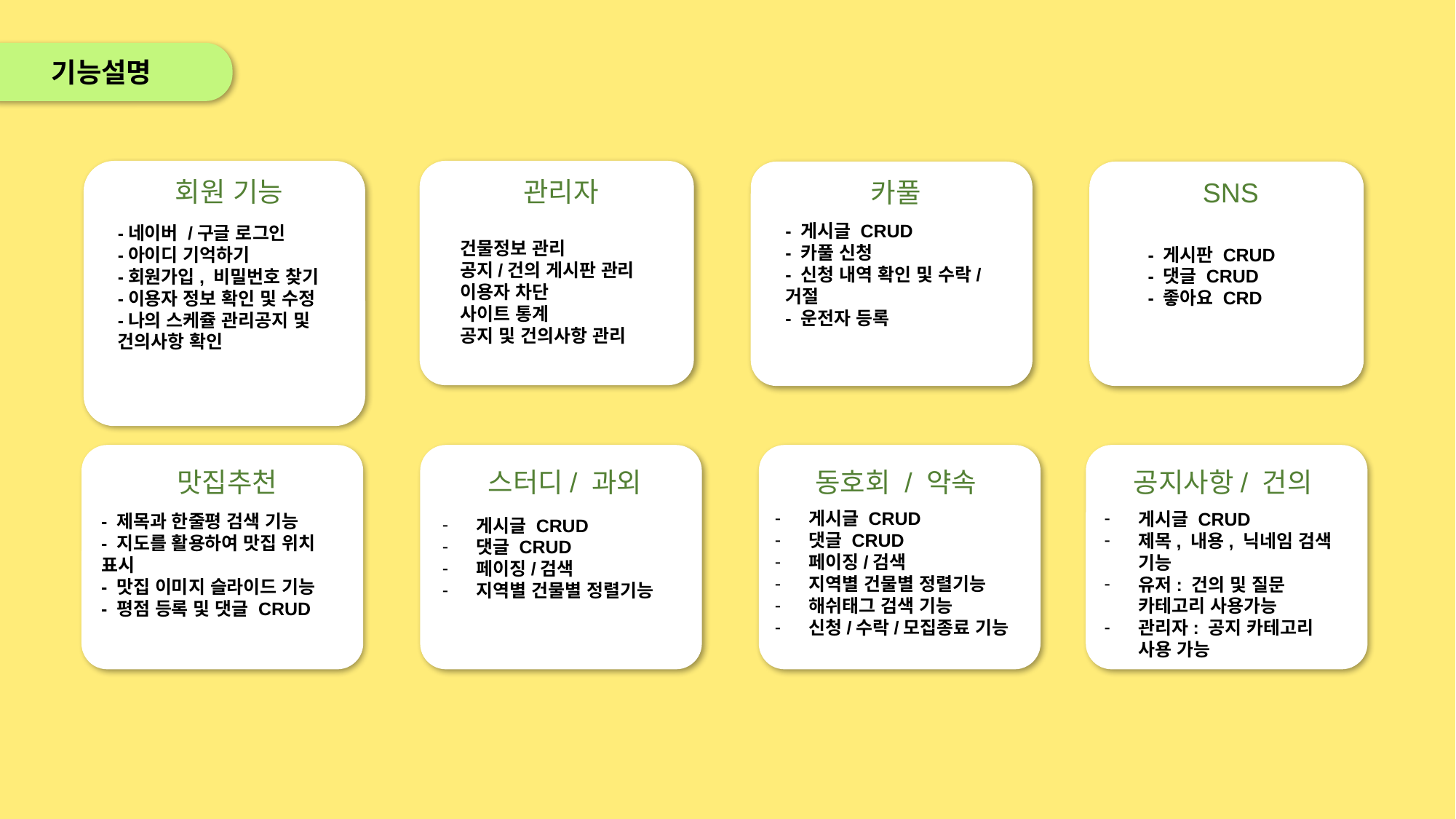

기능설명

관리자
회원 기능
SNS
카풀
- 게시글 CRUD
- 카풀 신청
- 신청 내역 확인 및 수락/거절
- 운전자 등록
-네이버 /구글 로그인
-아이디 기억하기
-회원가입, 비밀번호 찾기
-이용자 정보 확인 및 수정
-나의 스케쥴 관리공지 및 건의사항 확인
건물정보 관리
공지/건의 게시판 관리
이용자 차단
사이트 통계
공지 및 건의사항 관리
- 게시판 CRUD
- 댓글 CRUD
- 좋아요 CRD

스터디/ 과외
동호회 / 약속
공지사항/ 건의
맛집추천
게시글 CRUD
댓글 CRUD
페이징/검색
지역별 건물별 정렬기능
해쉬태그 검색 기능
신청/수락/모집종료 기능
게시글 CRUD
제목, 내용, 닉네임 검색 기능
유저: 건의 및 질문 카테고리 사용가능
관리자: 공지 카테고리 사용 가능
- 제목과 한줄평 검색 기능
- 지도를 활용하여 맛집 위치 표시
- 맛집 이미지 슬라이드 기능
- 평점 등록 및 댓글 CRUD
게시글 CRUD
댓글 CRUD
페이징/검색
지역별 건물별 정렬기능